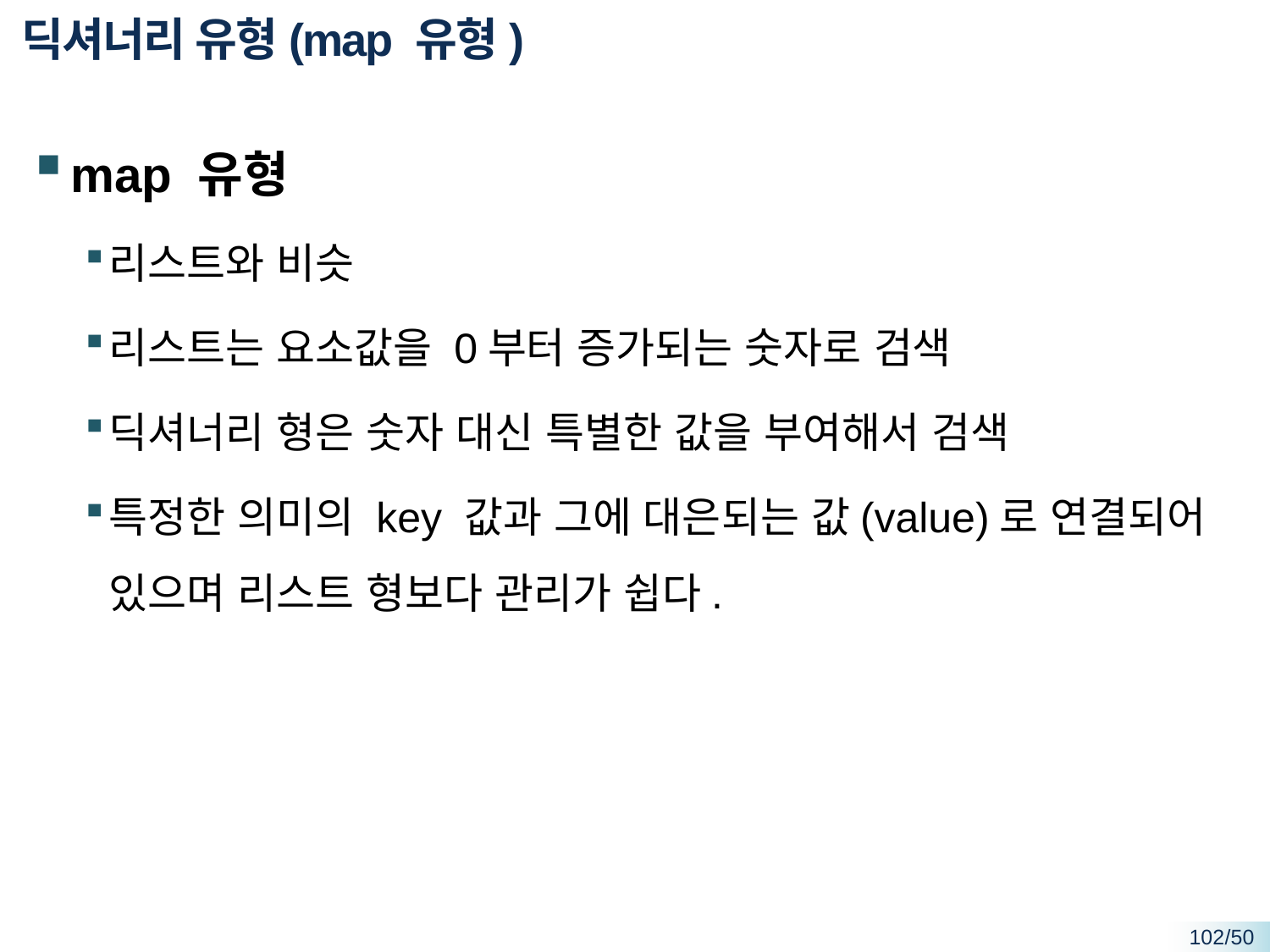

# 딕셔너리 유형(map 유형)
map 유형
리스트와 비슷
리스트는 요소값을 0부터 증가되는 숫자로 검색
딕셔너리 형은 숫자 대신 특별한 값을 부여해서 검색
특정한 의미의 key 값과 그에 대은되는 값(value)로 연결되어 있으며 리스트 형보다 관리가 쉽다.